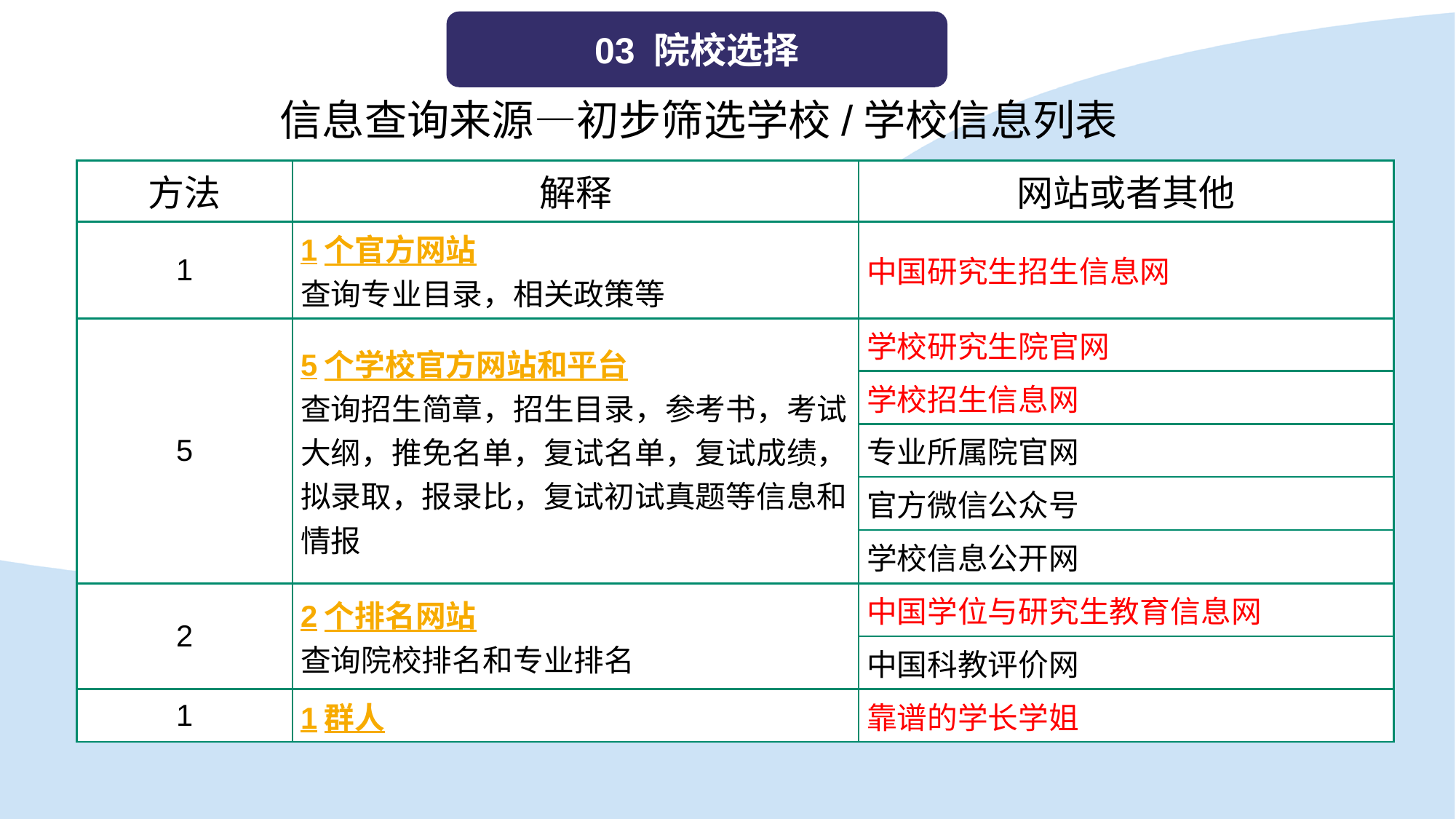

03 院校选择
信息查询来源—初步筛选学校/学校信息列表
| 方法 | 解释 | 网站或者其他 |
| --- | --- | --- |
| 1 | 1个官方网站 查询专业目录，相关政策等 | 中国研究生招生信息网 |
| 5 | 5个学校官方网站和平台 查询招生简章，招生目录，参考书，考试大纲，推免名单，复试名单，复试成绩，拟录取，报录比，复试初试真题等信息和情报 | 学校研究生院官网 |
|  |  | 学校招生信息网 |
|  |  | 专业所属院官网 |
|  |  | 官方微信公众号 |
|  |  | 学校信息公开网 |
| 2 | 2个排名网站 查询院校排名和专业排名 | 中国学位与研究生教育信息网 |
|  |  | 中国科教评价网 |
| 1 | 1群人 | 靠谱的学长学姐 |